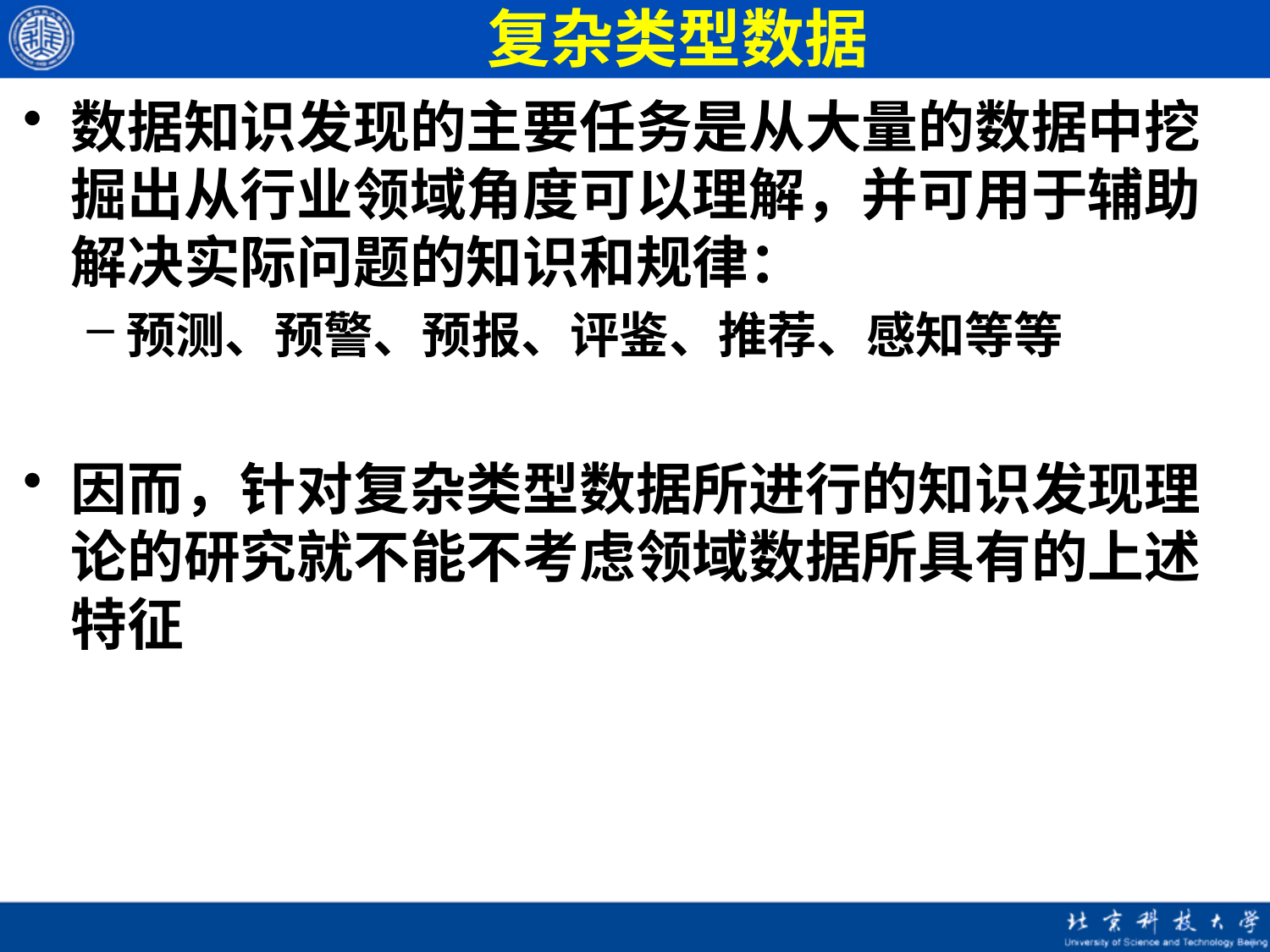

# 复杂类型数据
数据知识发现的主要任务是从大量的数据中挖掘出从行业领域角度可以理解，并可用于辅助解决实际问题的知识和规律：
预测、预警、预报、评鉴、推荐、感知等等

因而，针对复杂类型数据所进行的知识发现理论的研究就不能不考虑领域数据所具有的上述特征